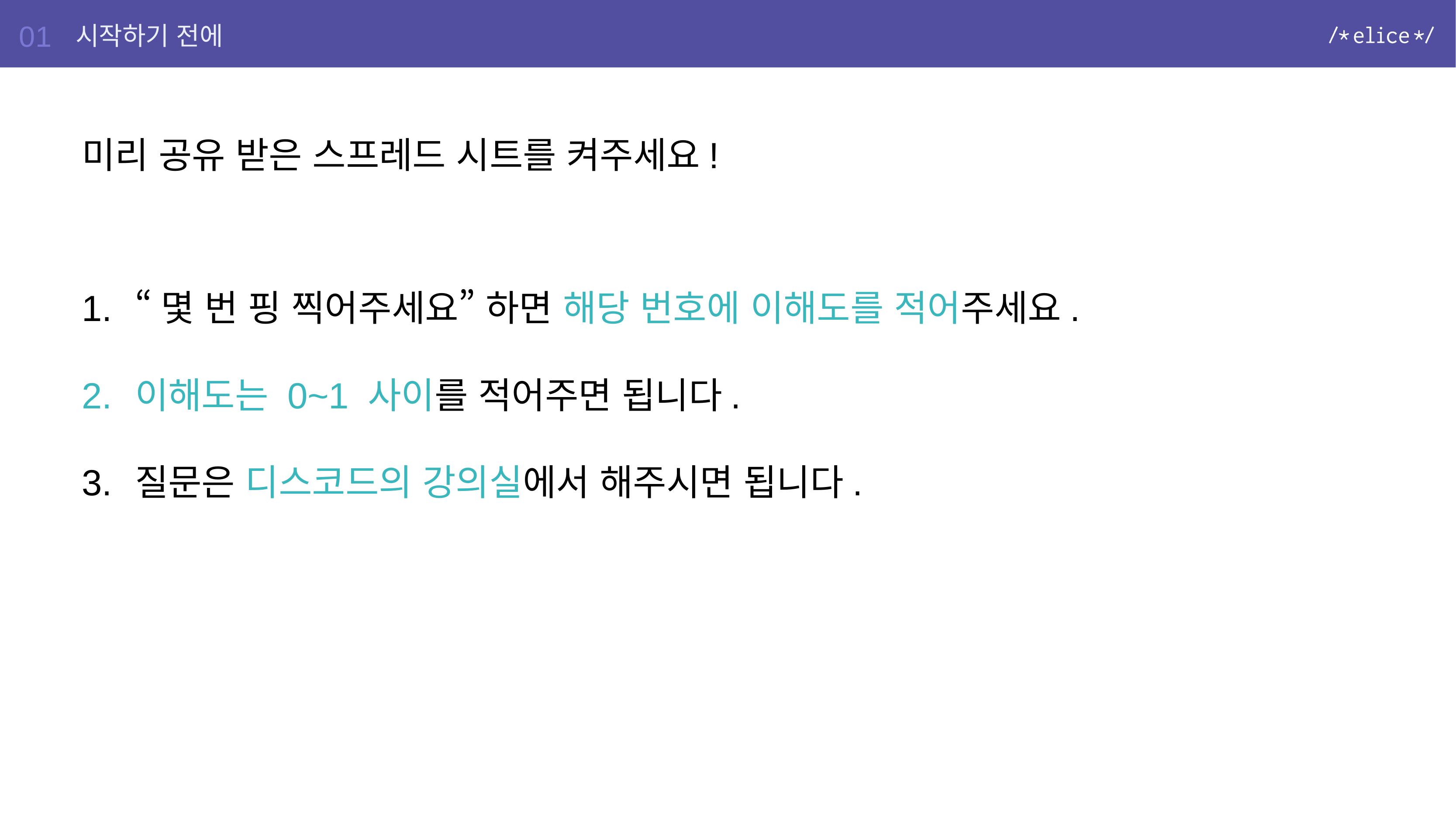

01
시작하기 전에
미리 공유 받은 스프레드 시트를 켜주세요!

“몇 번 핑 찍어주세요” 하면 해당 번호에 이해도를 적어주세요.
이해도는 0~1 사이를 적어주면 됩니다.
질문은 디스코드의 강의실에서 해주시면 됩니다.